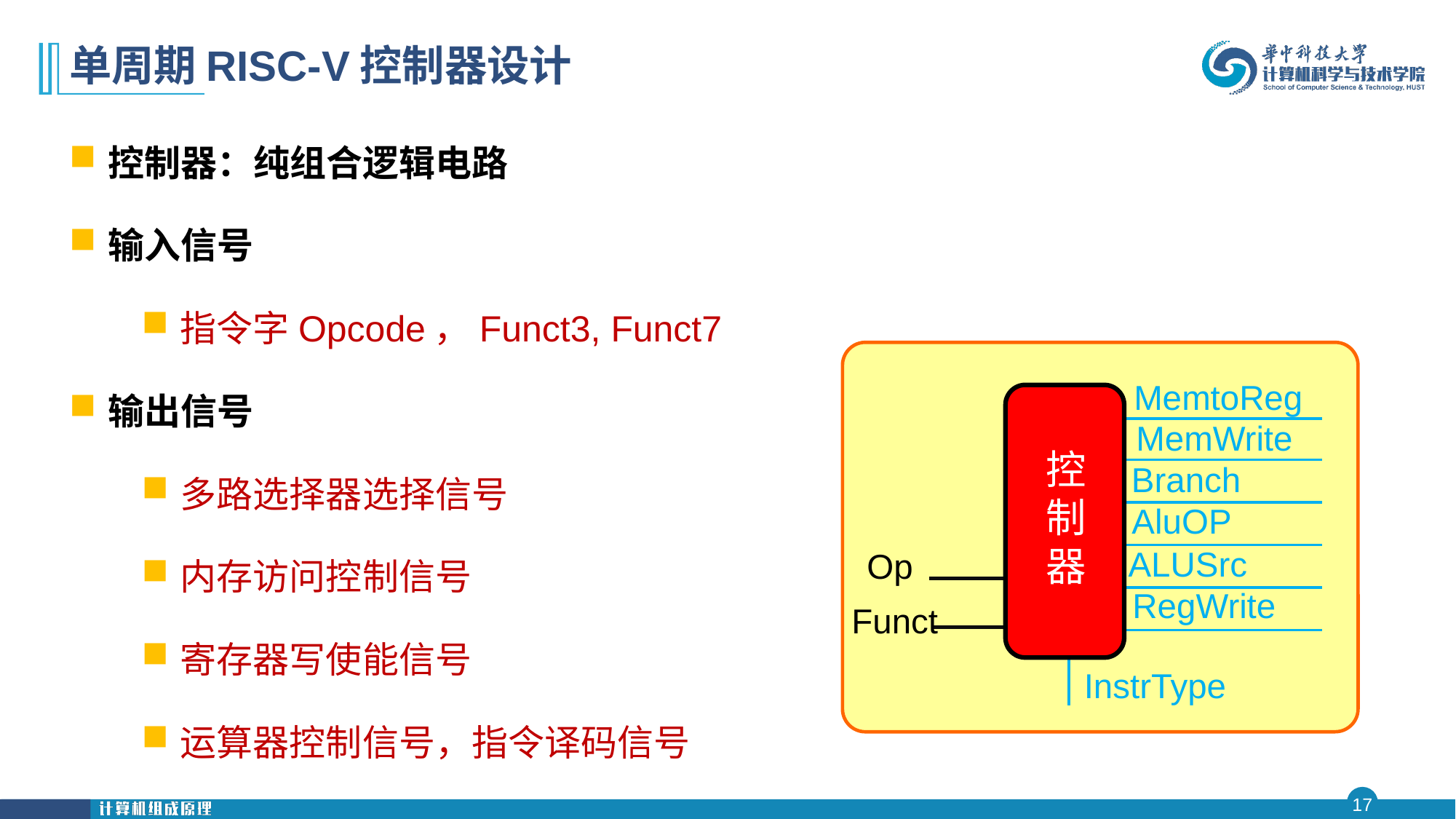

# 单周期RISC-V控制器设计
控制器：纯组合逻辑电路
输入信号
指令字Opcode，Funct3, Funct7
输出信号
多路选择器选择信号
内存访问控制信号
寄存器写使能信号
运算器控制信号，指令译码信号

MemtoReg

控
制
器
Op
Funct
MemWrite
Branch
AluOP
ALUSrc
RegWrite
InstrType